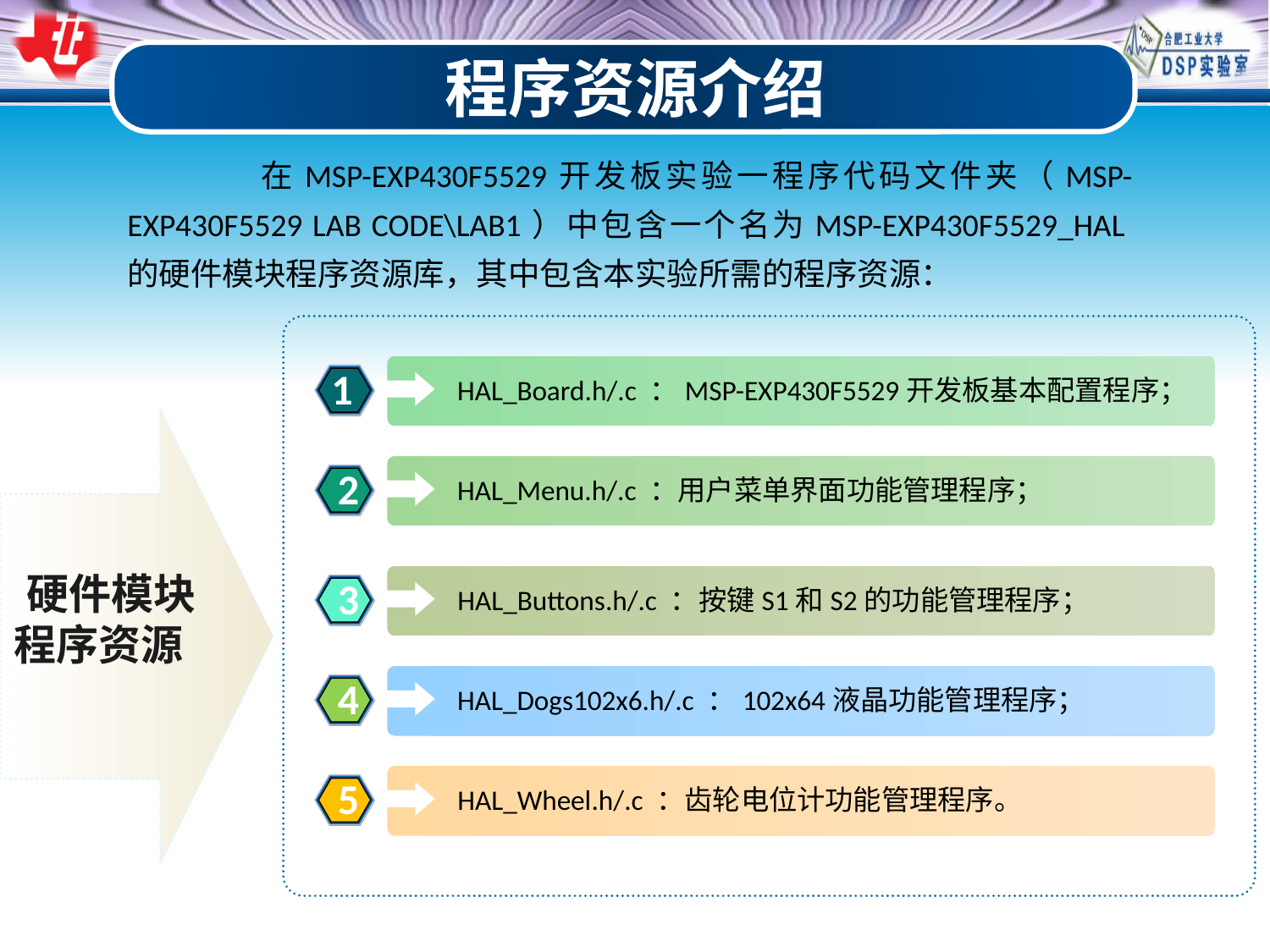

程序资源介绍
           在MSP-EXP430F5529开发板实验一程序代码文件夹（MSP-EXP430F5529 LAB CODE\LAB1）中包含一个名为MSP-EXP430F5529_HAL的硬件模块程序资源库，其中包含本实验所需的程序资源：

1

HAL_Board.h/.c ：MSP-EXP430F5529开发板基本配置程序；

  硬件模块程序资源
2

HAL_Menu.h/.c ：用户菜单界面功能管理程序；

3

HAL_Buttons.h/.c ：按键S1和S2的功能管理程序；

4

HAL_Dogs102x6.h/.c ：102x64液晶功能管理程序；

5

HAL_Wheel.h/.c ：齿轮电位计功能管理程序。